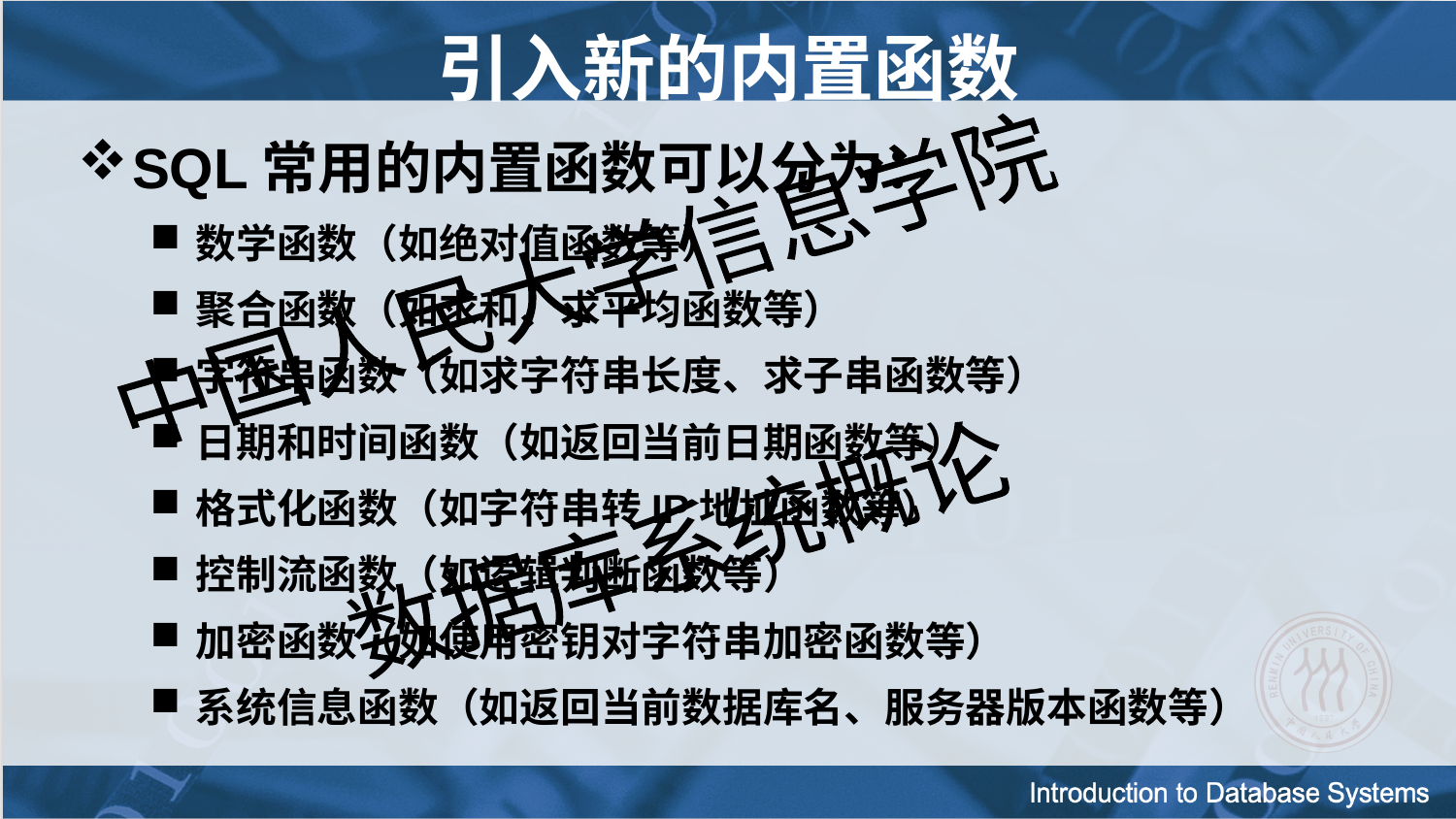

引入新的内置函数
SQL常用的内置函数可以分为：
数学函数（如绝对值函数等）
聚合函数（如求和、求平均函数等）
字符串函数（如求字符串长度、求子串函数等）
日期和时间函数（如返回当前日期函数等）
格式化函数（如字符串转IP地址函数等）
控制流函数（如逻辑判断函数等）
加密函数（如使用密钥对字符串加密函数等）
系统信息函数（如返回当前数据库名、服务器版本函数等）